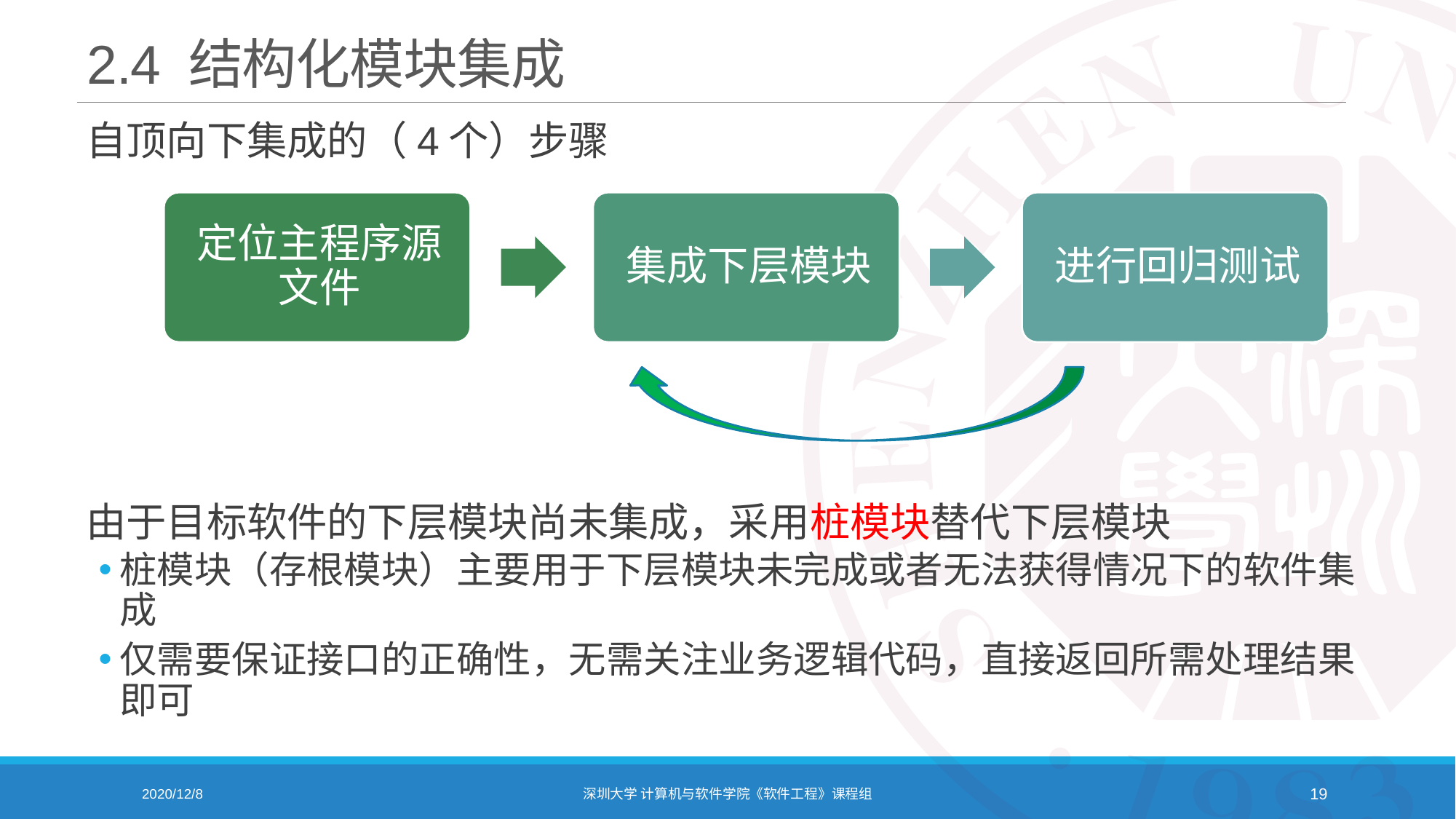

# 2.4 结构化模块集成
定位主程序源文件

集成下层模块

进行回归测试

自顶向下集成的（4个）步骤

由于目标软件的下层模块尚未集成，采用桩模块替代下层模块
桩模块（存根模块）主要用于下层模块未完成或者无法获得情况下的软件集成
仅需要保证接口的正确性，无需关注业务逻辑代码，直接返回所需处理结果即可
2020/12/8
深圳大学 计算机与软件学院《软件工程》课程组
19